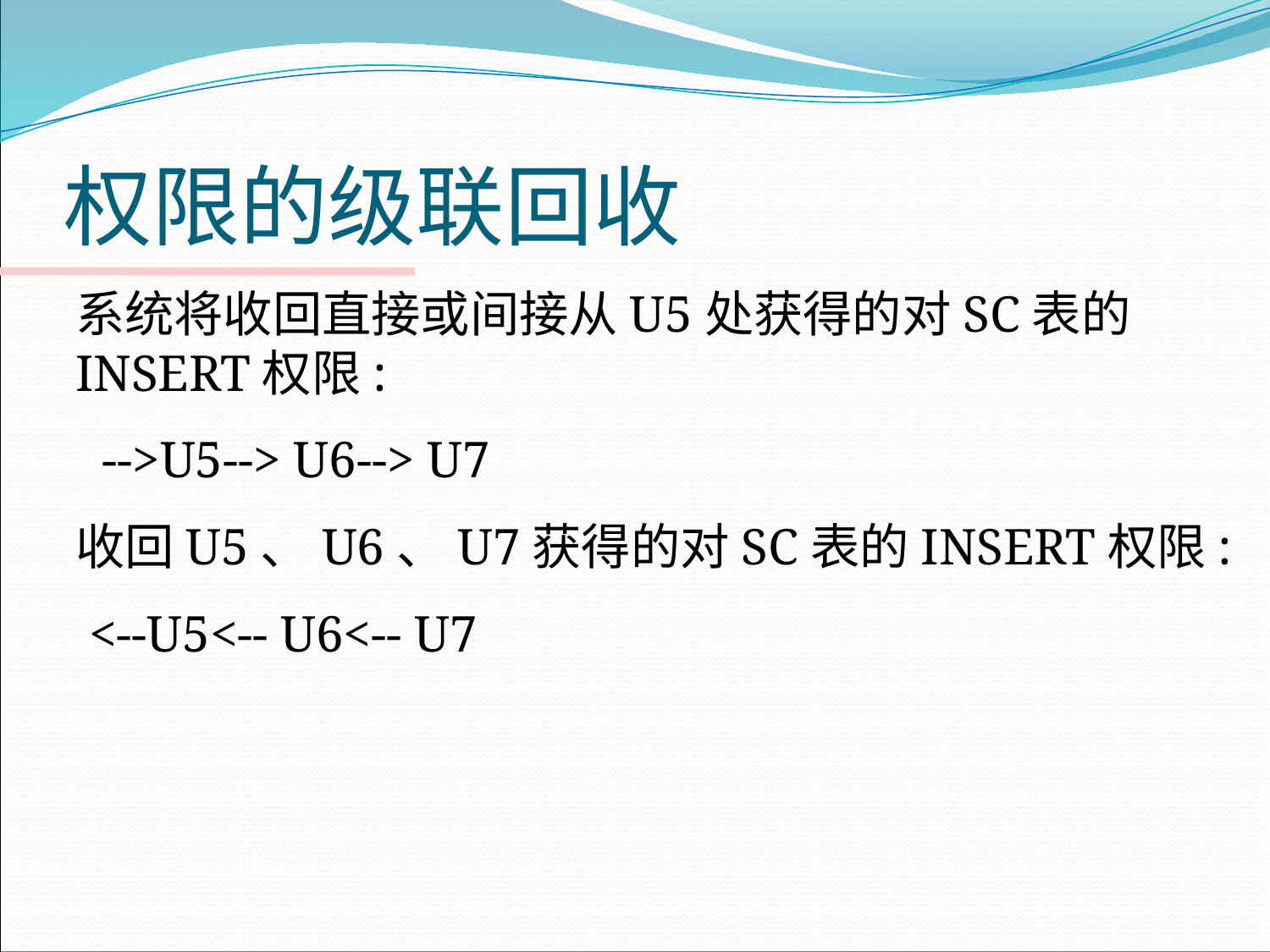

# 权限的级联回收
	系统将收回直接或间接从U5处获得的对SC表的INSERT权限:
     -->U5--> U6--> U7
	收回U5、U6、U7获得的对SC表的INSERT权限:
    <--U5<-- U6<-- U7

473